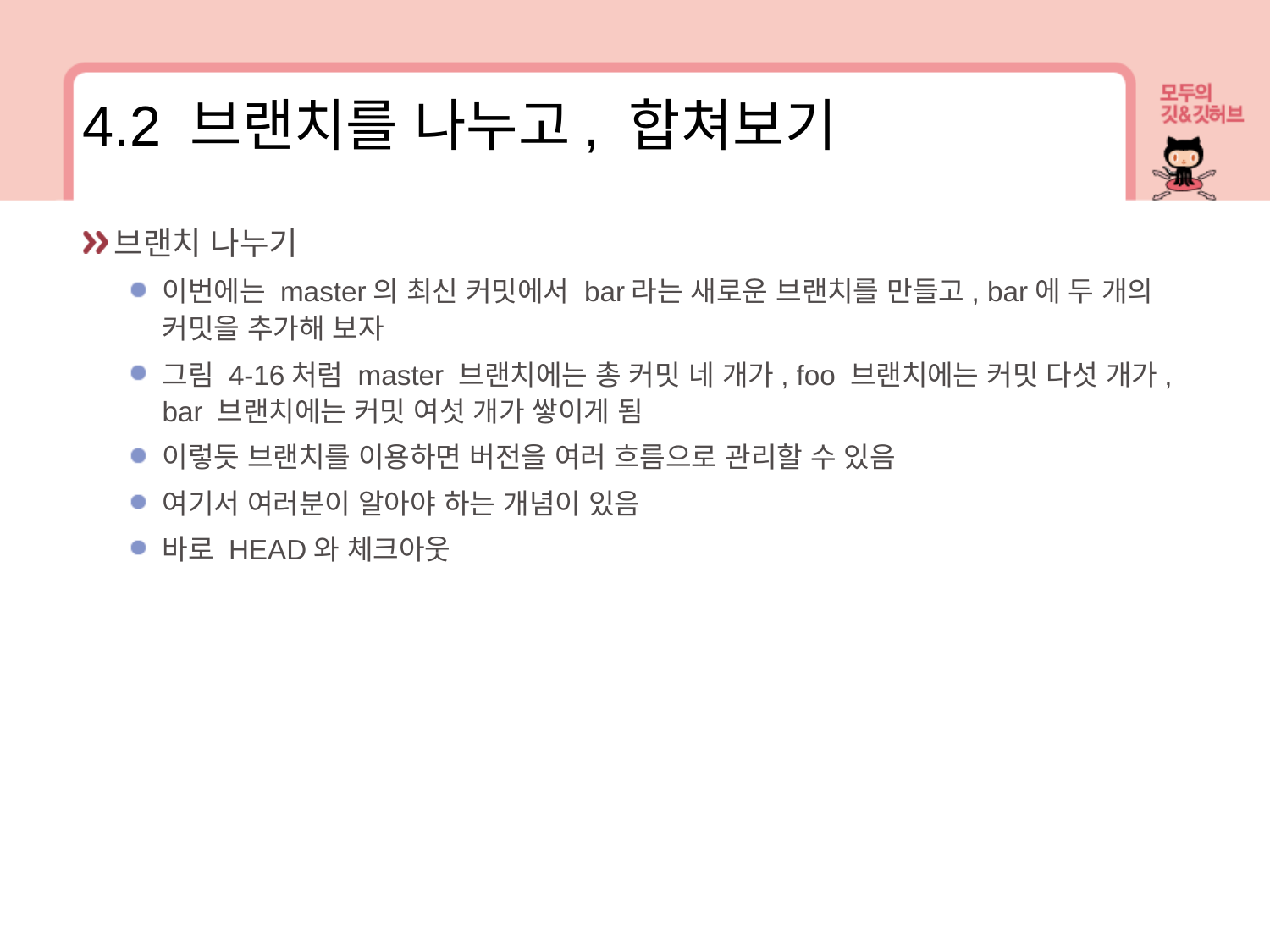

4.2 브랜치를 나누고, 합쳐보기
브랜치 나누기
이번에는 master의 최신 커밋에서 bar라는 새로운 브랜치를 만들고, bar에 두 개의 커밋을 추가해 보자
그림 4-16처럼 master 브랜치에는 총 커밋 네 개가, foo 브랜치에는 커밋 다섯 개가, bar 브랜치에는 커밋 여섯 개가 쌓이게 됨
이렇듯 브랜치를 이용하면 버전을 여러 흐름으로 관리할 수 있음
여기서 여러분이 알아야 하는 개념이 있음
바로 HEAD와 체크아웃